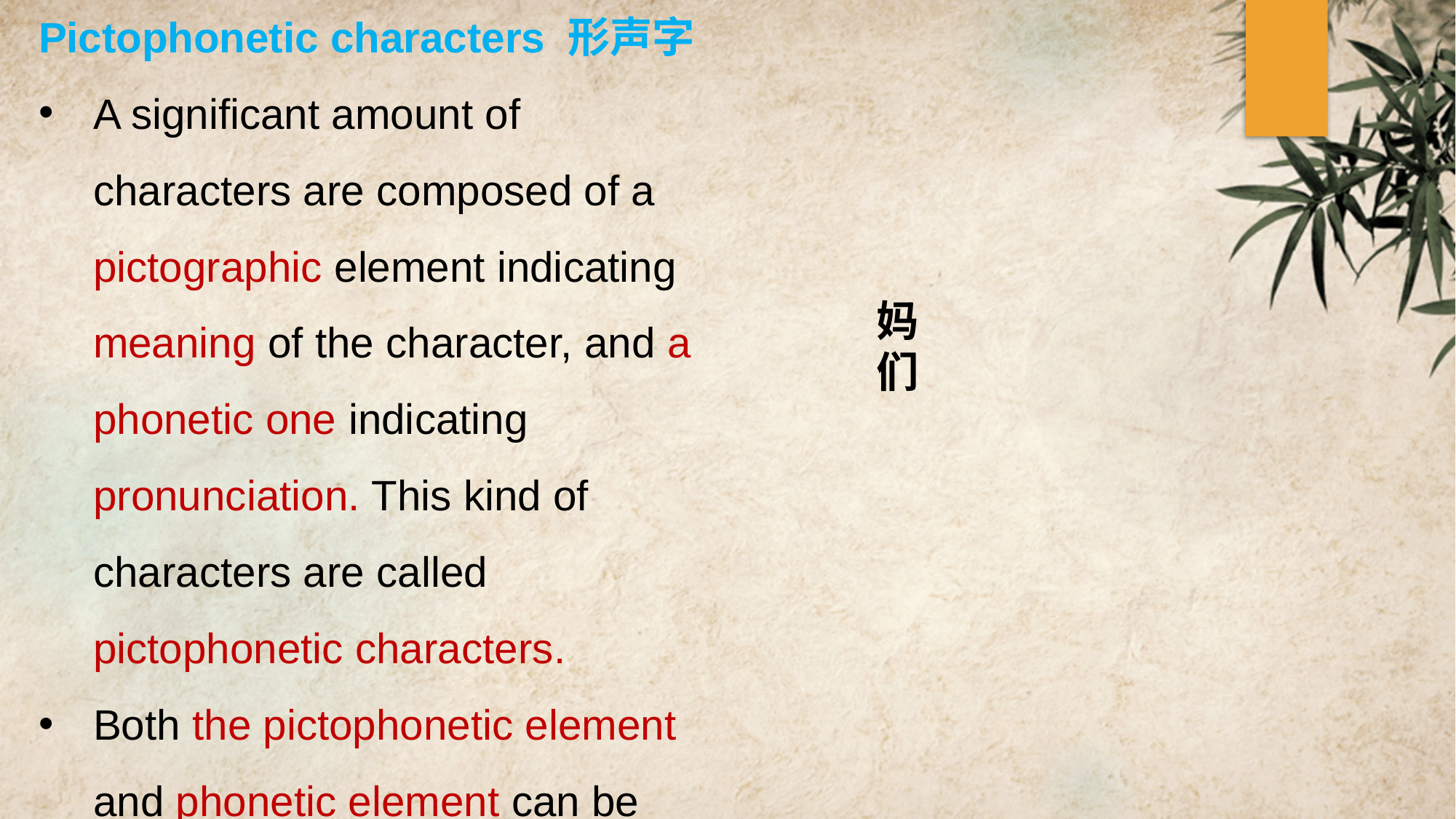

Pictophonetic characters 形声字
A significant amount of characters are composed of a pictographic element indicating meaning of the character, and a phonetic one indicating pronunciation. This kind of characters are called pictophonetic characters.
Both the pictophonetic element and phonetic element can be called radicals.
妈
们